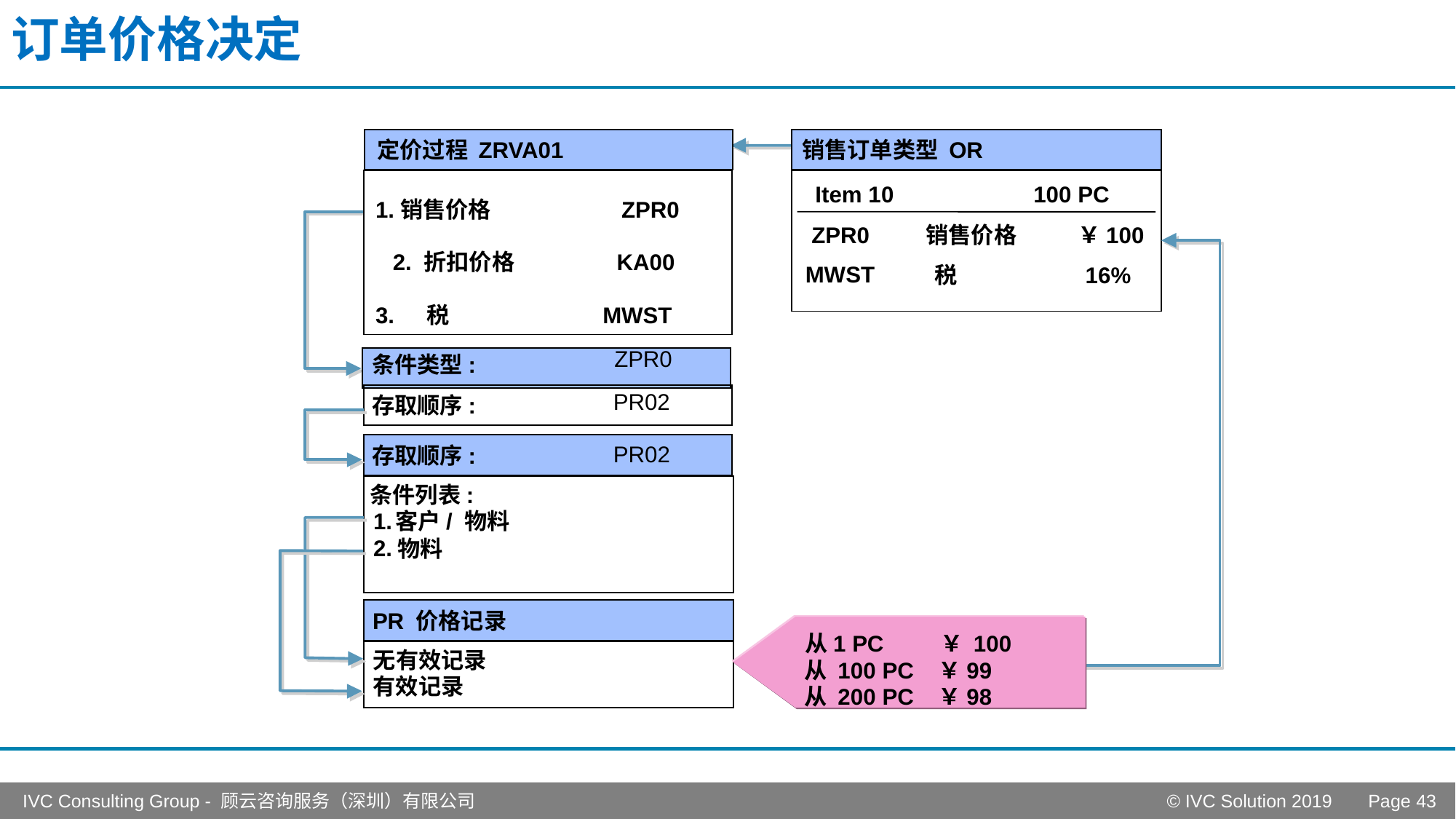

# 订单价格决定

定价过程 ZRVA01
销售订单类型 OR

Item 10                      100 PC
1.
销售价格
 ZPR0

ZPR0        销售价格            ￥100

2. 折扣价格                   KA00
 MWST

   税                        16%
3.
税                             MWST
ZPR0

条件类型:

PR02
存取顺序:

PR02
存取顺序:

条件列表:
1.
客户/ 物料

2.
物料

PR 价格记录

从1 PC        ￥ 100

无有效记录
从 100 PC   ￥99
有效记录
从 200 PC   ￥98